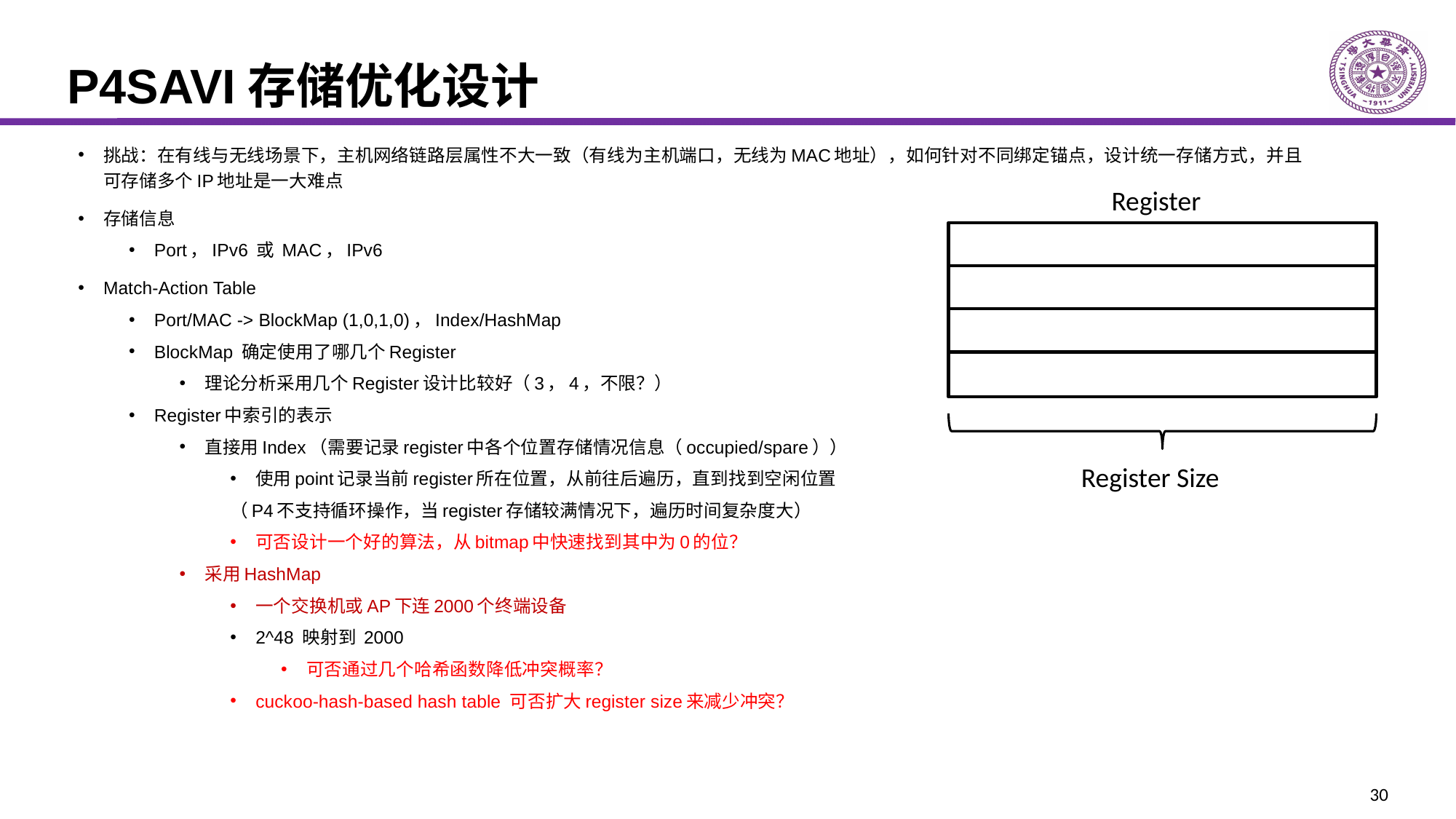

# P4SAVI存储优化设计
挑战：在有线与无线场景下，主机网络链路层属性不大一致（有线为主机端口，无线为MAC地址），如何针对不同绑定锚点，设计统一存储方式，并且可存储多个IP地址是一大难点
存储信息
Port，IPv6 或 MAC，IPv6
Match-Action Table
Port/MAC -> BlockMap (1,0,1,0)，Index/HashMap
BlockMap 确定使用了哪几个Register
理论分析采用几个Register设计比较好（3，4，不限？）
Register中索引的表示
直接用Index（需要记录register中各个位置存储情况信息（occupied/spare））
使用point记录当前register所在位置，从前往后遍历，直到找到空闲位置
（P4不支持循环操作，当register存储较满情况下，遍历时间复杂度大）
可否设计一个好的算法，从bitmap中快速找到其中为0的位？
采用HashMap
一个交换机或AP下连2000个终端设备
2^48 映射到 2000
可否通过几个哈希函数降低冲突概率？
cuckoo-hash-based hash table 可否扩大register size来减少冲突？

Register

Register Size